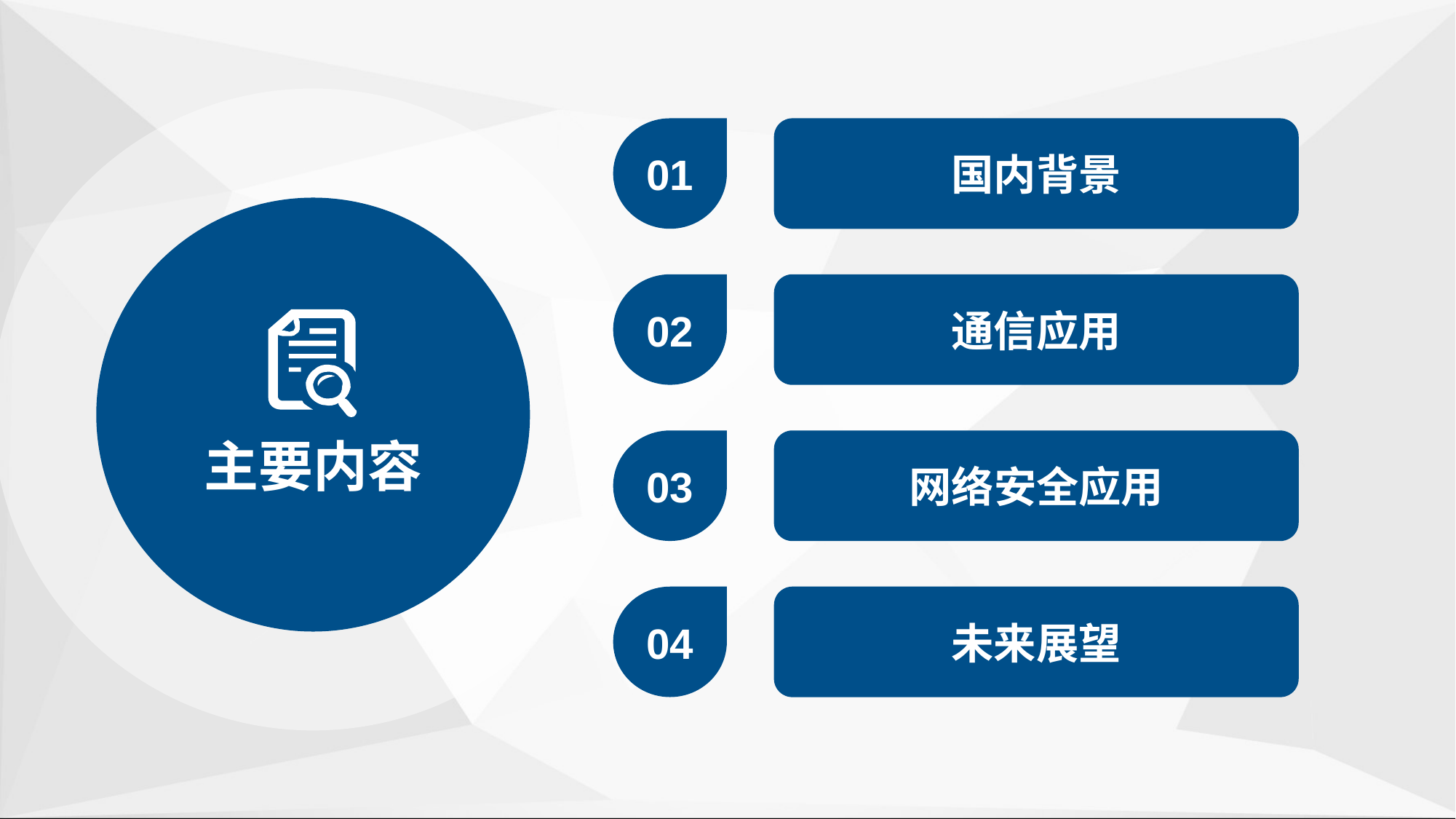

01
国内背景

主要内容
02
通信应用

03
网络安全应用
04
未来展望